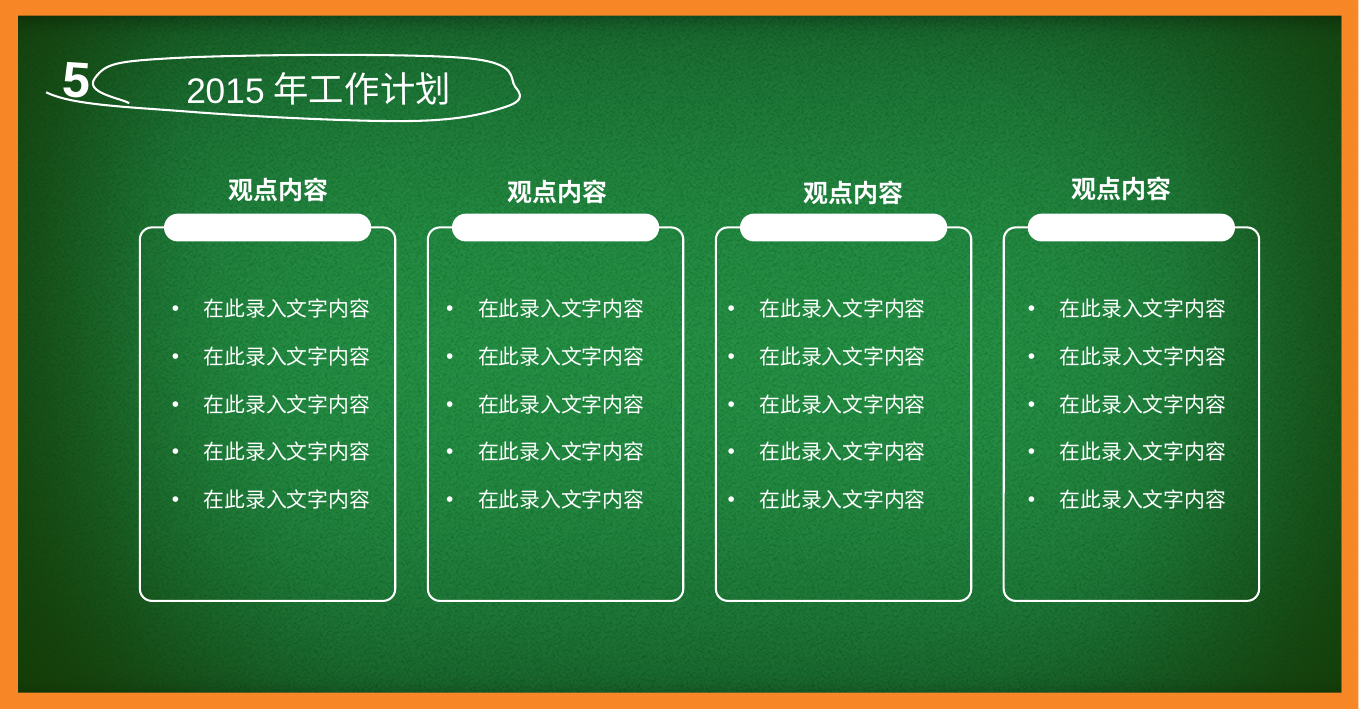

5
2015年工作计划
观点内容
观点内容
观点内容
观点内容

在此录入文字内容
在此录入文字内容
在此录入文字内容
在此录入文字内容
在此录入文字内容

在此录入文字内容
在此录入文字内容
在此录入文字内容
在此录入文字内容
在此录入文字内容

在此录入文字内容
在此录入文字内容
在此录入文字内容
在此录入文字内容
在此录入文字内容

在此录入文字内容
在此录入文字内容
在此录入文字内容
在此录入文字内容
在此录入文字内容